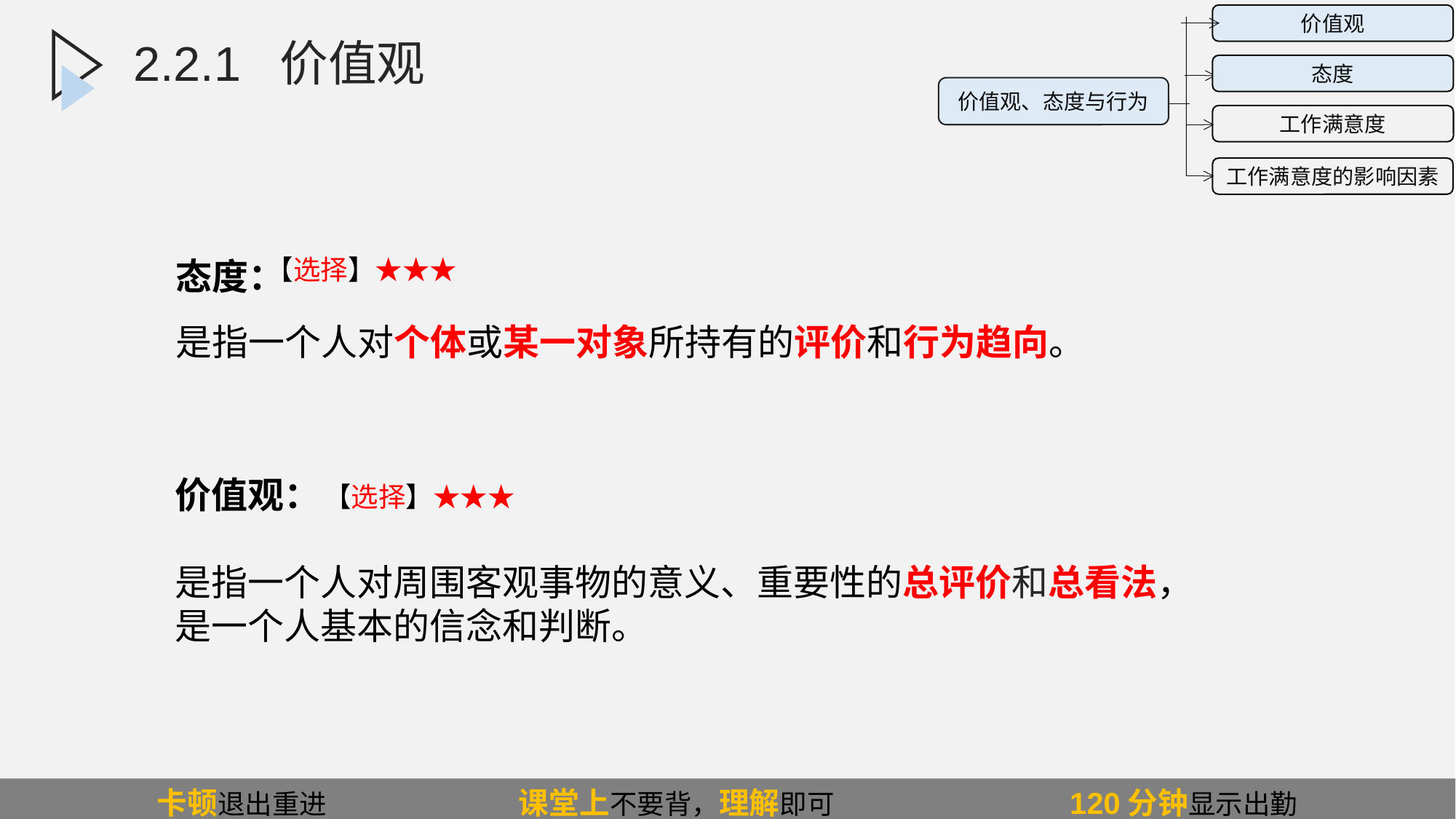

2.2.2.1态度的概念
价值观
态度

工作满意度
工作满意度的影响因素
价值观、态度与行为
2.2.1  价值观
态度：
是指一个人对个体或某一对象所持有的评价和行为趋向。
【选择】★★★
价值观：

是指一个人对周围客观事物的意义、重要性的总评价和总看法，是一个人基本的信念和判断。
【选择】★★★